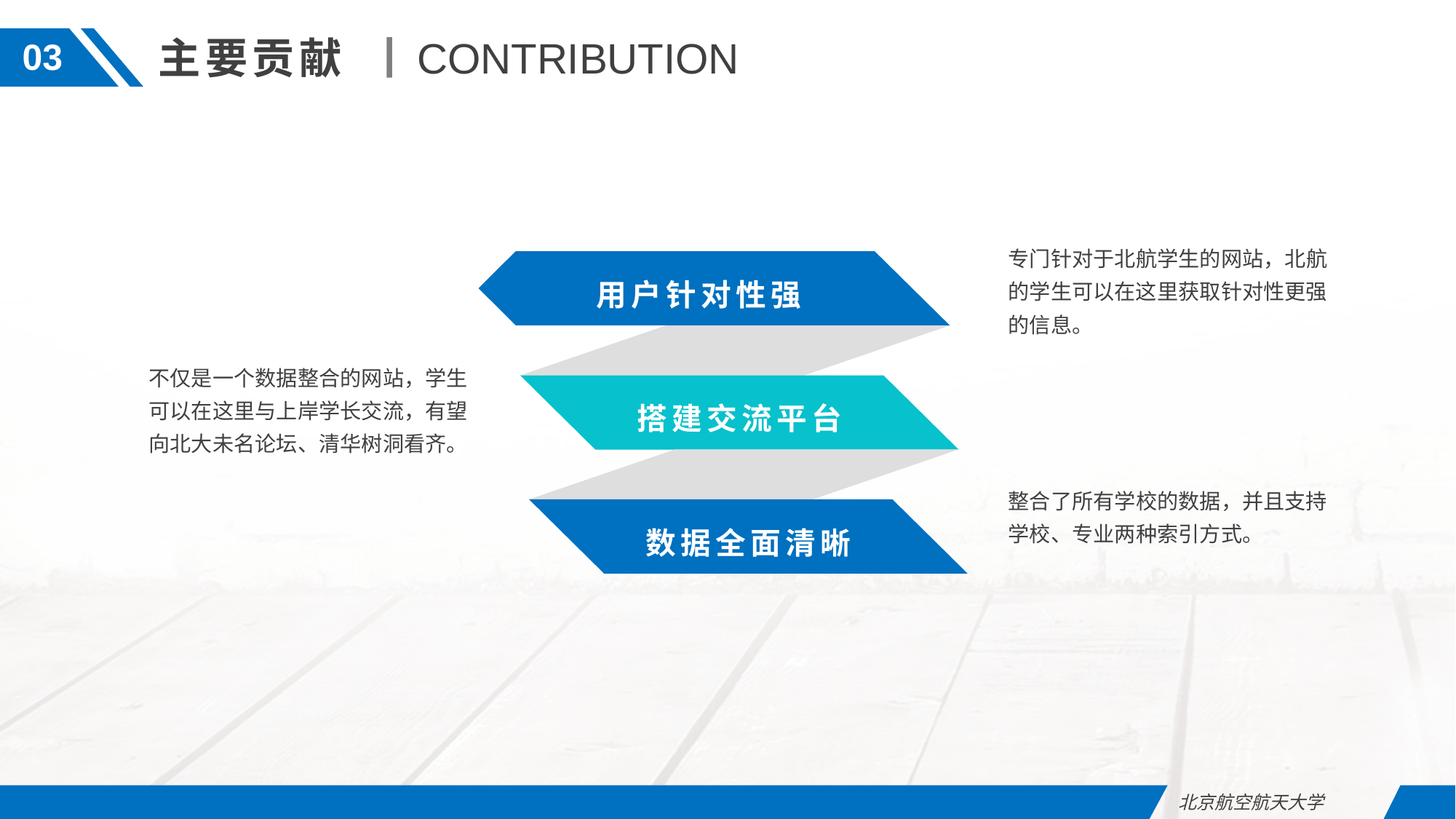

主要贡献
CONTRIBUTION

03

专门针对于北航学生的网站，北航的学生可以在这里获取针对性更强的信息。
用户针对性强

不仅是一个数据整合的网站，学生可以在这里与上岸学长交流，有望向北大未名论坛、清华树洞看齐。
搭建交流平台

整合了所有学校的数据，并且支持学校、专业两种索引方式。
数据全面清晰

北京航空航天大学